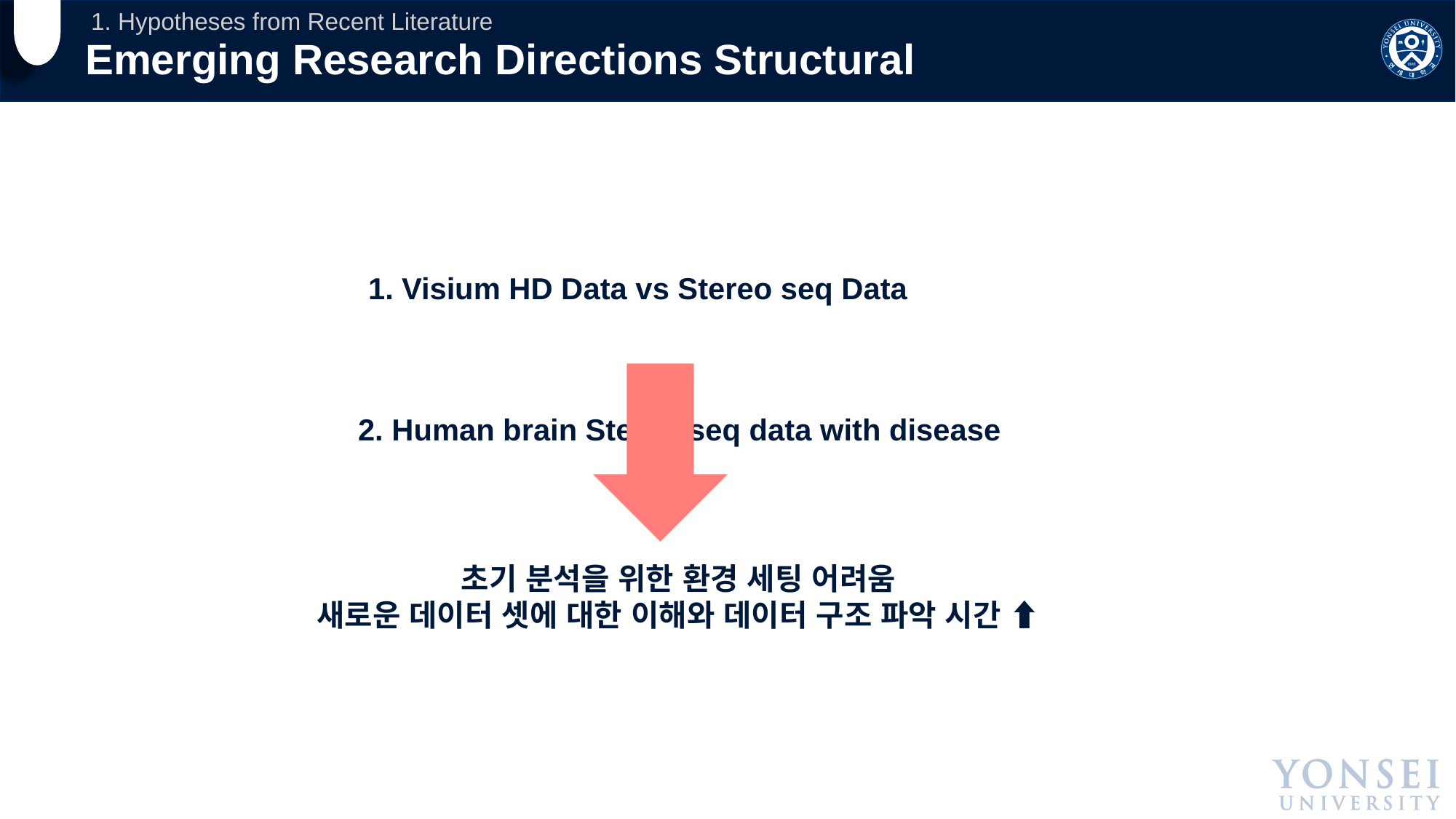

1. Hypotheses from Recent Literature
# Emerging Research Directions Structural
1. Visium HD Data vs Stereo seq Data

2. Human brain Stereo seq data with disease

초기 분석을 위한 환경 세팅 어려움
새로운 데이터 셋에 대한 이해와 데이터 구조 파악 시간 ⬆️